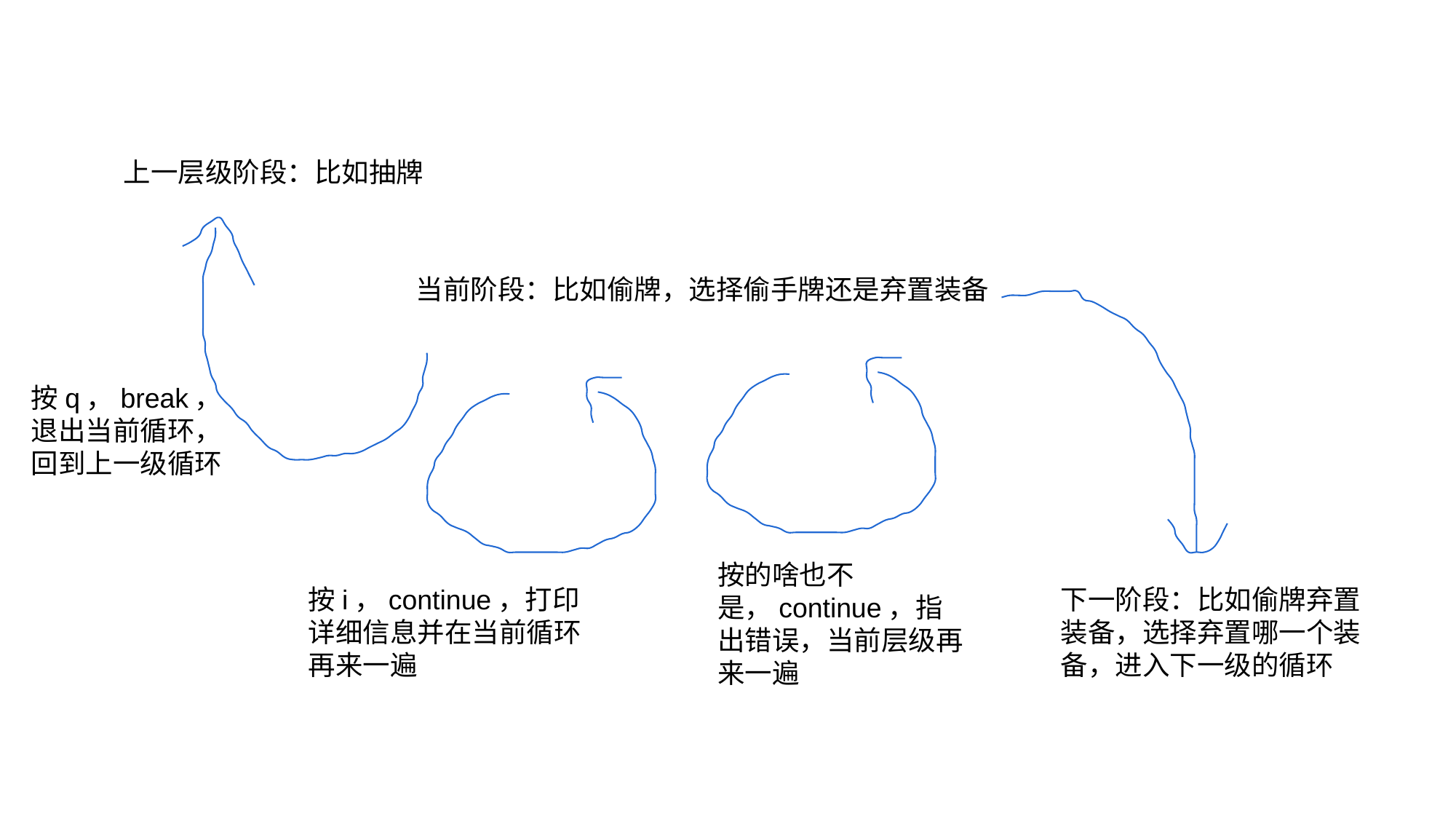

上一层级阶段：比如抽牌

当前阶段：比如偷牌，选择偷手牌还是弃置装备

按q，break，
退出当前循环，
回到上一级循环

按的啥也不是，continue，指出错误，当前层级再来一遍
按i，continue，打印详细信息并在当前循环再来一遍
下一阶段：比如偷牌弃置装备，选择弃置哪一个装备，进入下一级的循环